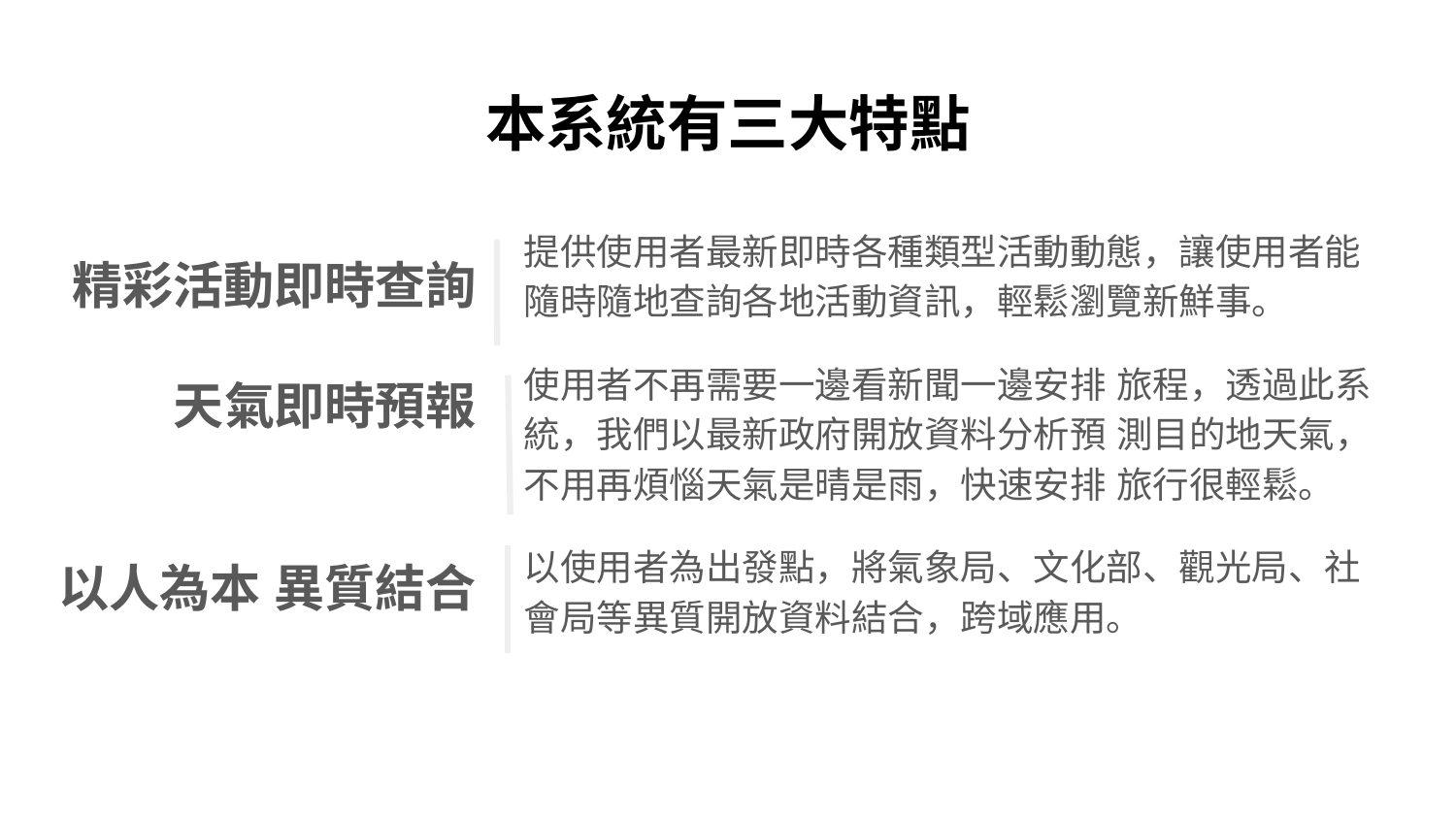

# 本系統有三大特點
提供使用者最新即時各種類型活動動態，讓使用者能隨時隨地查詢各地活動資訊，輕鬆瀏覽新鮮事。
使用者不再需要一邊看新聞一邊安排 旅程，透過此系統，我們以最新政府開放資料分析預 測目的地天氣，不用再煩惱天氣是晴是雨，快速安排 旅行很輕鬆。
以使用者為出發點，將氣象局、文化部、觀光局、社會局等異質開放資料結合，跨域應用。
精彩活動即時查詢

天氣即時預報

以人為本 異質結合